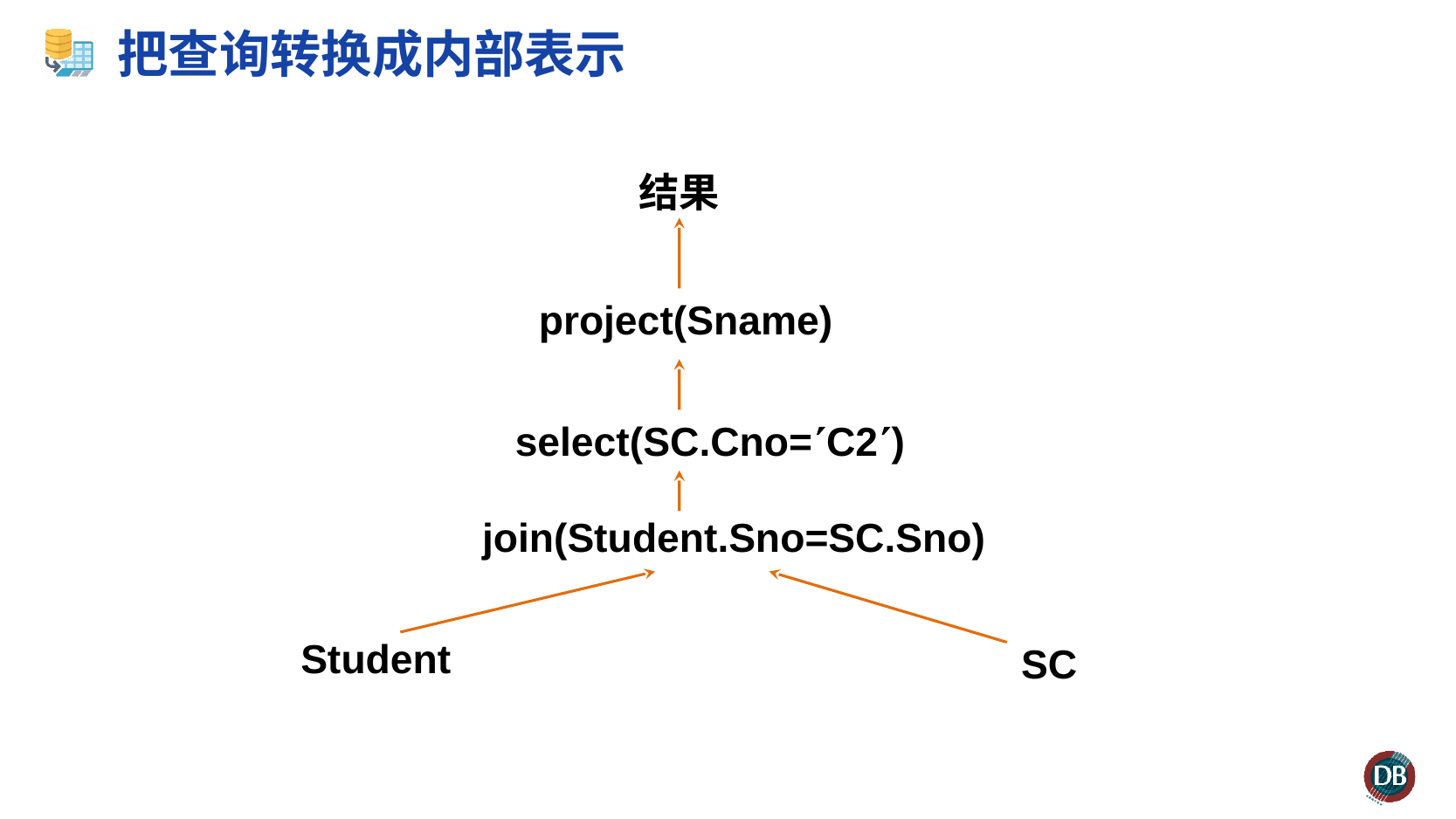

# 把查询转换成内部表示
结果

project(Sname)

select(SC.Cno=′C2′)

 join(Student.Sno=SC.Sno)

Student
SC